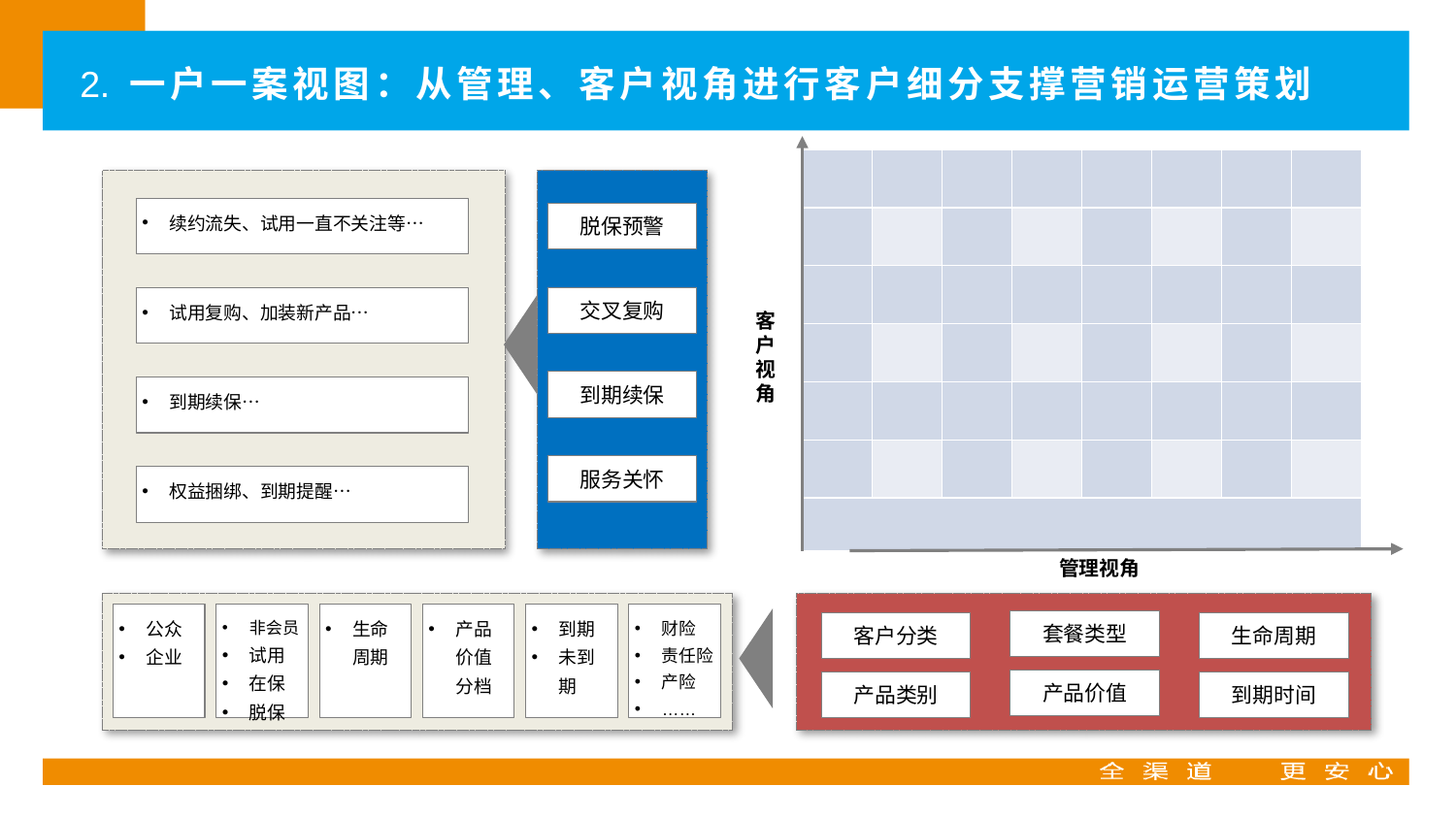

2. 一户一案视图：从管理、客户视角进行客户细分支撑营销运营策划
|  |  |  |  |  |  |  |  |
| --- | --- | --- | --- | --- | --- | --- | --- |
|  |  |  |  |  |  |  |  |
|  |  |  |  |  |  |  |  |
|  |  |  |  |  |  |  |  |
|  |  |  |  |  |  |  |  |
|  |  |  |  |  |  |  |  |
|  |  |  |  |  |  |  |  |

续约流失、试用一直不关注等…
脱保预警
交叉复购
试用复购、加装新产品…

客户视角
到期续保
到期续保…
服务关怀
权益捆绑、到期提醒…
管理视角

公众
企业
非会员
试用
在保
脱保
生命周期
产品价值分档
到期
未到期
财险
责任险
产险
……

套餐类型
客户分类
生命周期
产品价值
产品类别
到期时间